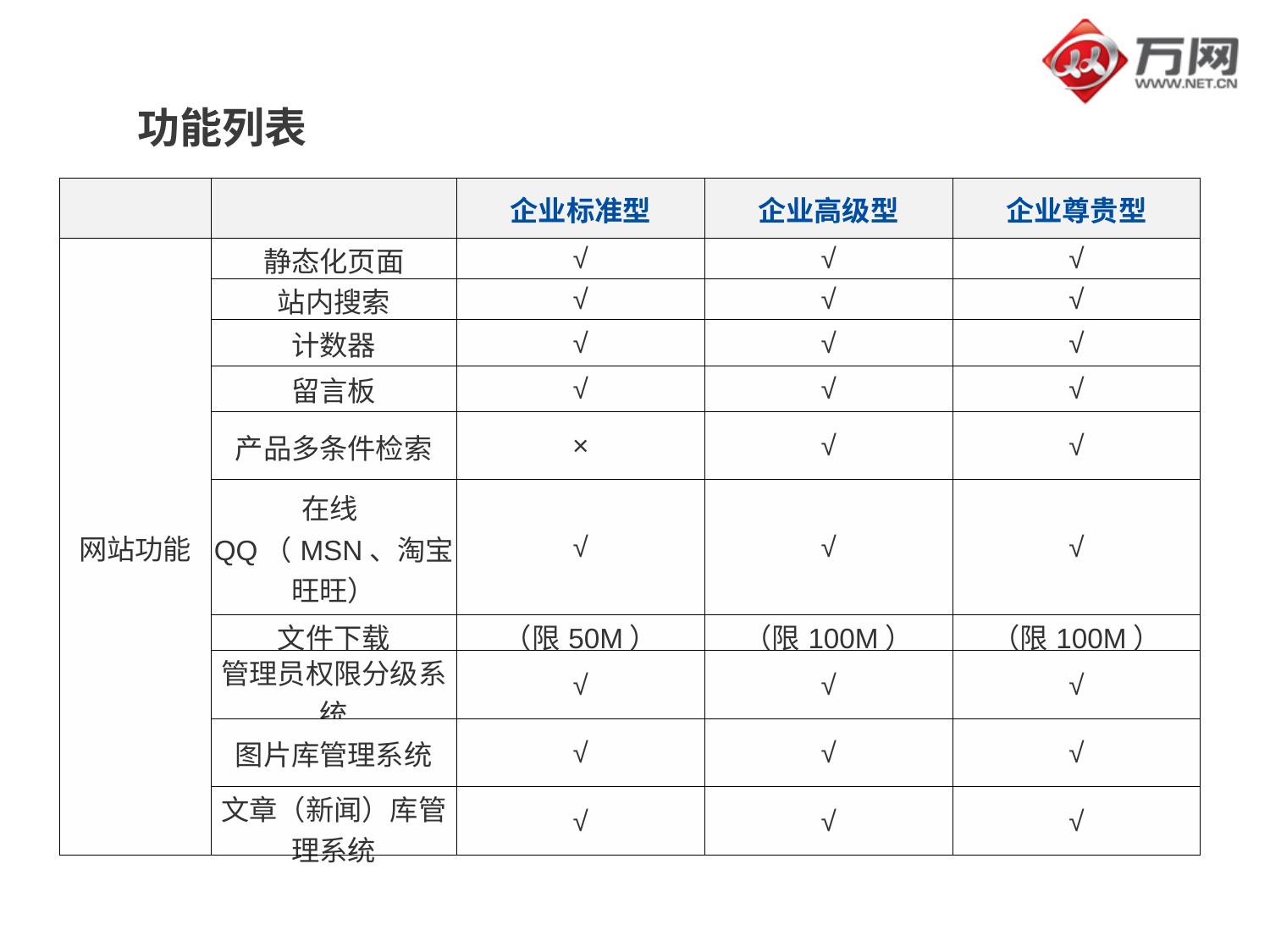

# 功能列表
|  |  | 企业标准型 | 企业高级型 | 企业尊贵型 |
| --- | --- | --- | --- | --- |
| 网站功能 | 静态化页面 | √ | √ | √ |
|  | 站内搜索 | √ | √ | √ |
|  | 计数器 | √ | √ | √ |
|  | 留言板 | √ | √ | √ |
|  | 产品多条件检索 | × | √ | √ |
|  | 在线QQ（MSN、淘宝旺旺） | √ | √ | √ |
|  | 文件下载 | （限50M） | （限100M） | （限100M） |
|  | 管理员权限分级系统 | √ | √ | √ |
|  | 图片库管理系统 | √ | √ | √ |
|  | 文章（新闻）库管理系统 | √ | √ | √ |